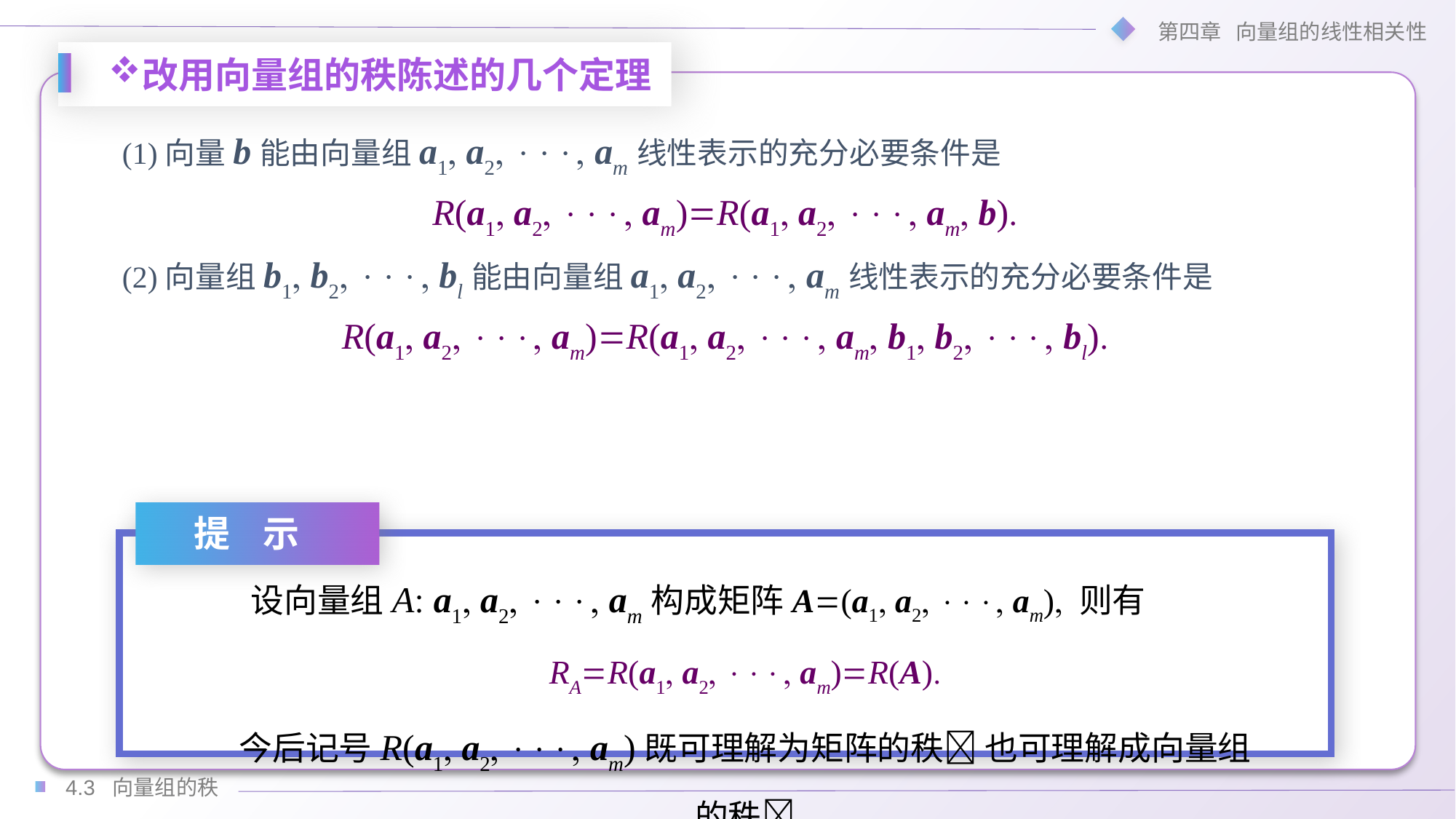

改用向量组的秩陈述的几个定理

(1)向量b能由向量组a1, a2, ⋅⋅⋅, am线性表示的充分必要条件是
R(a1, a2, ⋅⋅⋅, am)=R(a1, a2, ⋅⋅⋅, am, b).
(2)向量组b1, b2, ⋅⋅⋅, bl能由向量组a1, a2, ⋅⋅⋅, am线性表示的充分必要条件是
R(a1, a2, ⋅⋅⋅, am)=R(a1, a2, ⋅⋅⋅, am, b1, b2, ⋅⋅⋅, bl).

提    示

  设向量组A: a1, a2, ⋅⋅⋅, am构成矩阵A=(a1, a2, ⋅⋅⋅, am), 则有
RA=R(a1, a2, ⋅⋅⋅, am)=R(A).
今后记号R(a1, a2, ⋅⋅⋅, am)既可理解为矩阵的秩, 也可理解成向量组的秩.